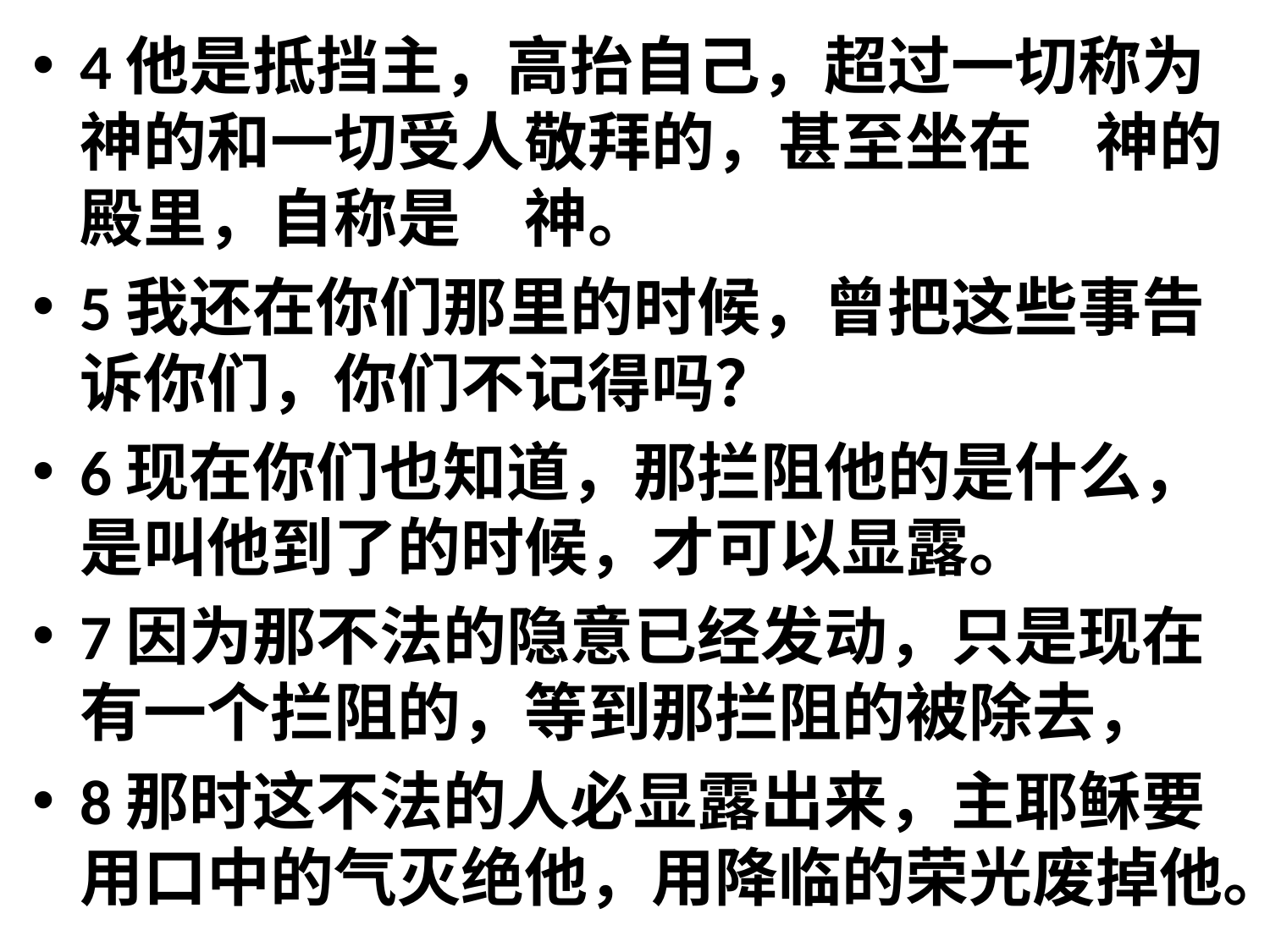

4他是抵挡主，高抬自己，超过一切称为神的和一切受人敬拜的，甚至坐在　神的殿里，自称是　神。
5我还在你们那里的时候，曾把这些事告诉你们，你们不记得吗？
6现在你们也知道，那拦阻他的是什么，是叫他到了的时候，才可以显露。
7因为那不法的隐意已经发动，只是现在有一个拦阻的，等到那拦阻的被除去，
8那时这不法的人必显露出来，主耶稣要用口中的气灭绝他，用降临的荣光废掉他。